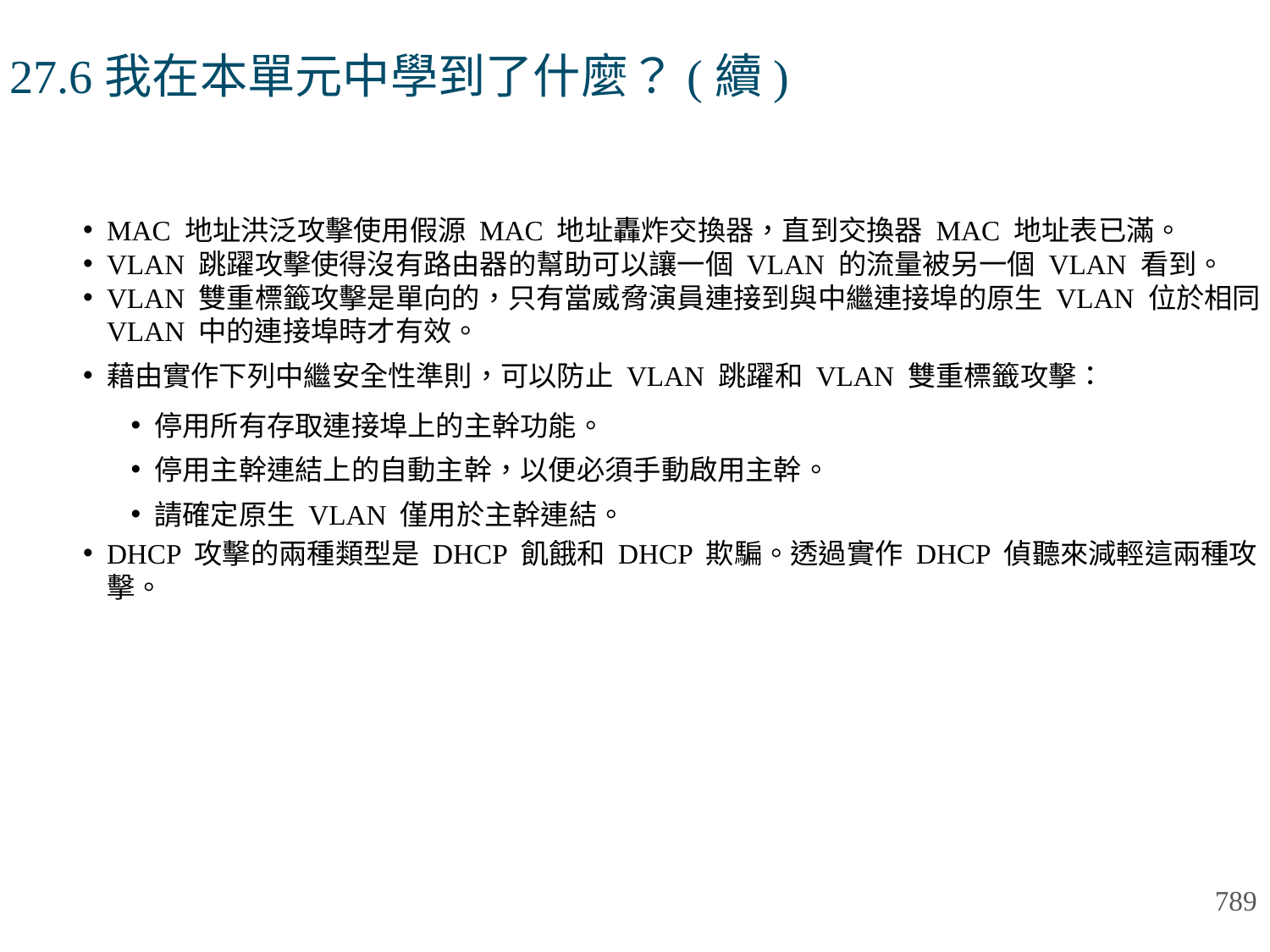

# 27.6我在本單元中學到了什麼？(續)
MAC 地址洪泛攻擊使用假源 MAC 地址轟炸交換器，直到交換器 MAC 地址表已滿。
VLAN 跳躍攻擊使得沒有路由器的幫助可以讓一個 VLAN 的流量被另一個 VLAN 看到。
VLAN 雙重標籤攻擊是單向的，只有當威脅演員連接到與中繼連接埠的原生 VLAN 位於相同 VLAN 中的連接埠時才有效。
藉由實作下列中繼安全性準則，可以防止 VLAN 跳躍和 VLAN 雙重標籤攻擊：
停用所有存取連接埠上的主幹功能。
停用主幹連結上的自動主幹，以便必須手動啟用主幹。
請確定原生 VLAN 僅用於主幹連結。
DHCP 攻擊的兩種類型是 DHCP 飢餓和 DHCP 欺騙。透過實作 DHCP 偵聽來減輕這兩種攻擊。

789